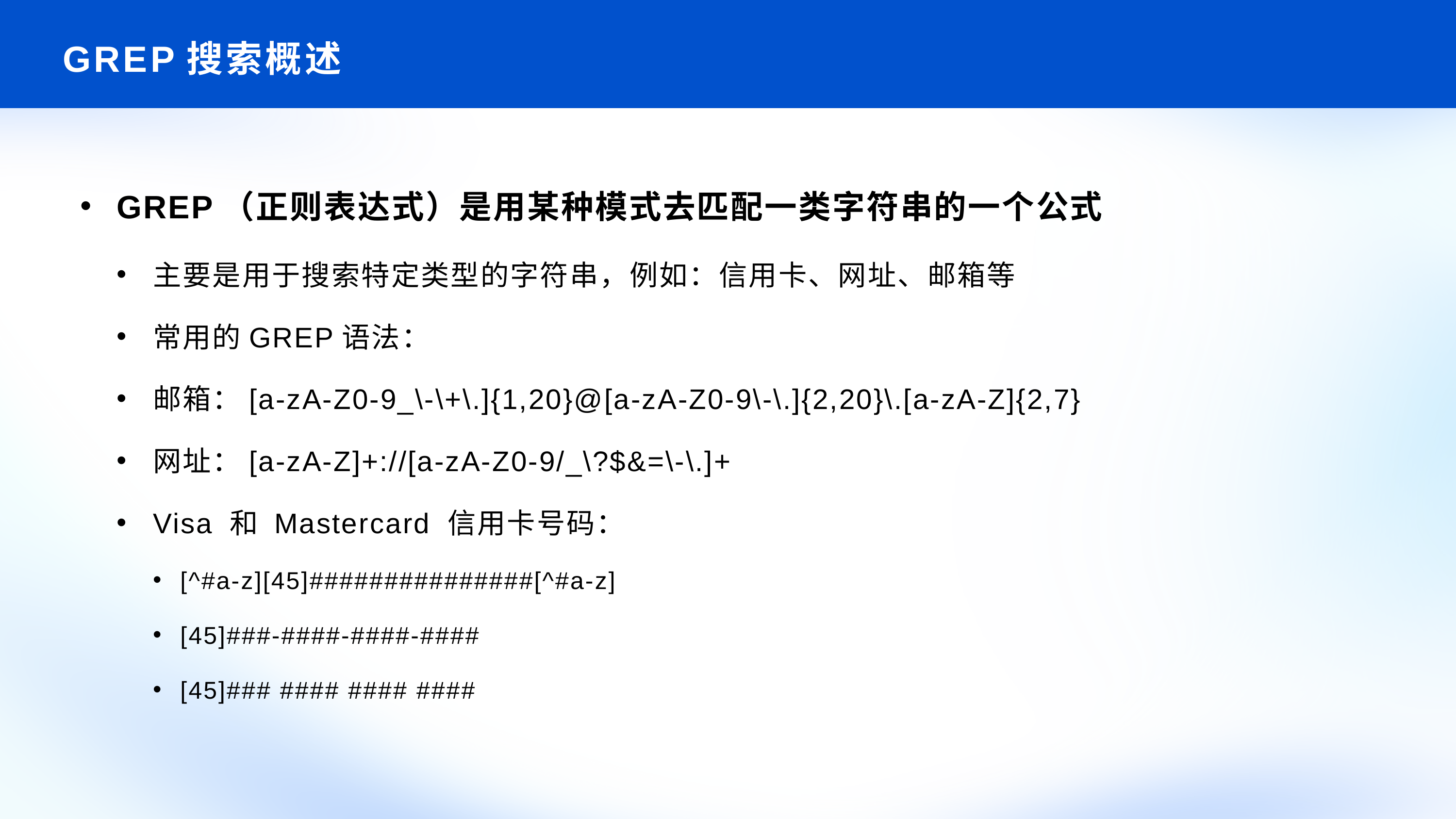

# GREP搜索概述
GREP（正则表达式）是用某种模式去匹配一类字符串的一个公式
主要是用于搜索特定类型的字符串，例如：信用卡、网址、邮箱等
常用的GREP语法：
邮箱：[a-zA-Z0-9_\-\+\.]{1,20}@[a-zA-Z0-9\-\.]{2,20}\.[a-zA-Z]{2,7}
网址：[a-zA-Z]+://[a-zA-Z0-9/_\?$&=\-\.]+
Visa 和 Mastercard 信用卡号码：
[^#a-z][45]###############[^#a-z]
[45]###-####-####-####
[45]### #### #### ####